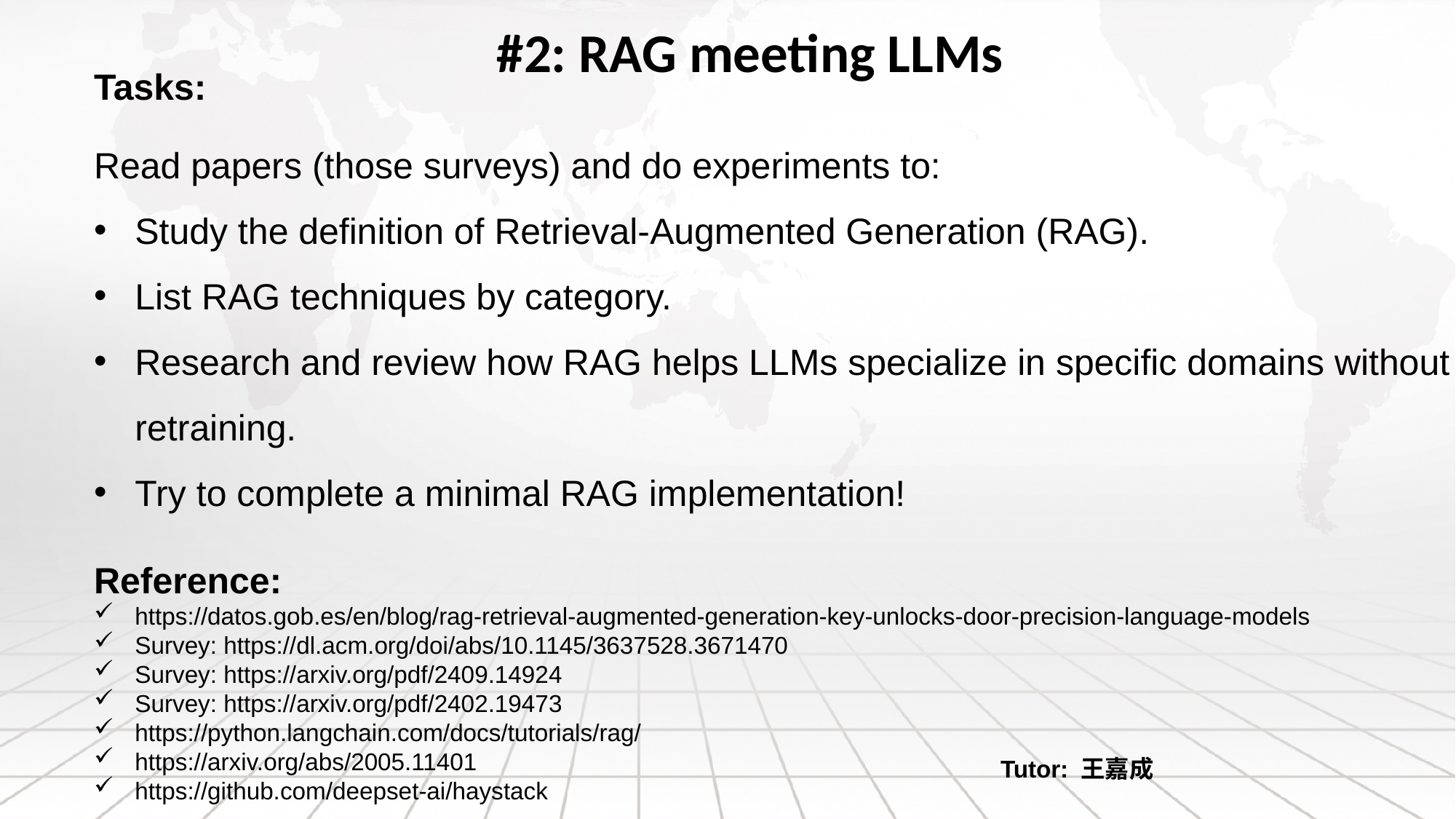

#2: RAG meeting LLMs
Tasks:

Read papers (those surveys) and do experiments to:
Study the definition of Retrieval-Augmented Generation (RAG).
List RAG techniques by category.
Research and review how RAG helps LLMs specialize in specific domains without retraining.
Try to complete a minimal RAG implementation!

Reference:
https://datos.gob.es/en/blog/rag-retrieval-augmented-generation-key-unlocks-door-precision-language-models
Survey: https://dl.acm.org/doi/abs/10.1145/3637528.3671470
Survey: https://arxiv.org/pdf/2409.14924
Survey: https://arxiv.org/pdf/2402.19473
https://python.langchain.com/docs/tutorials/rag/
https://arxiv.org/abs/2005.11401
https://github.com/deepset-ai/haystack
Tutor: 王嘉成